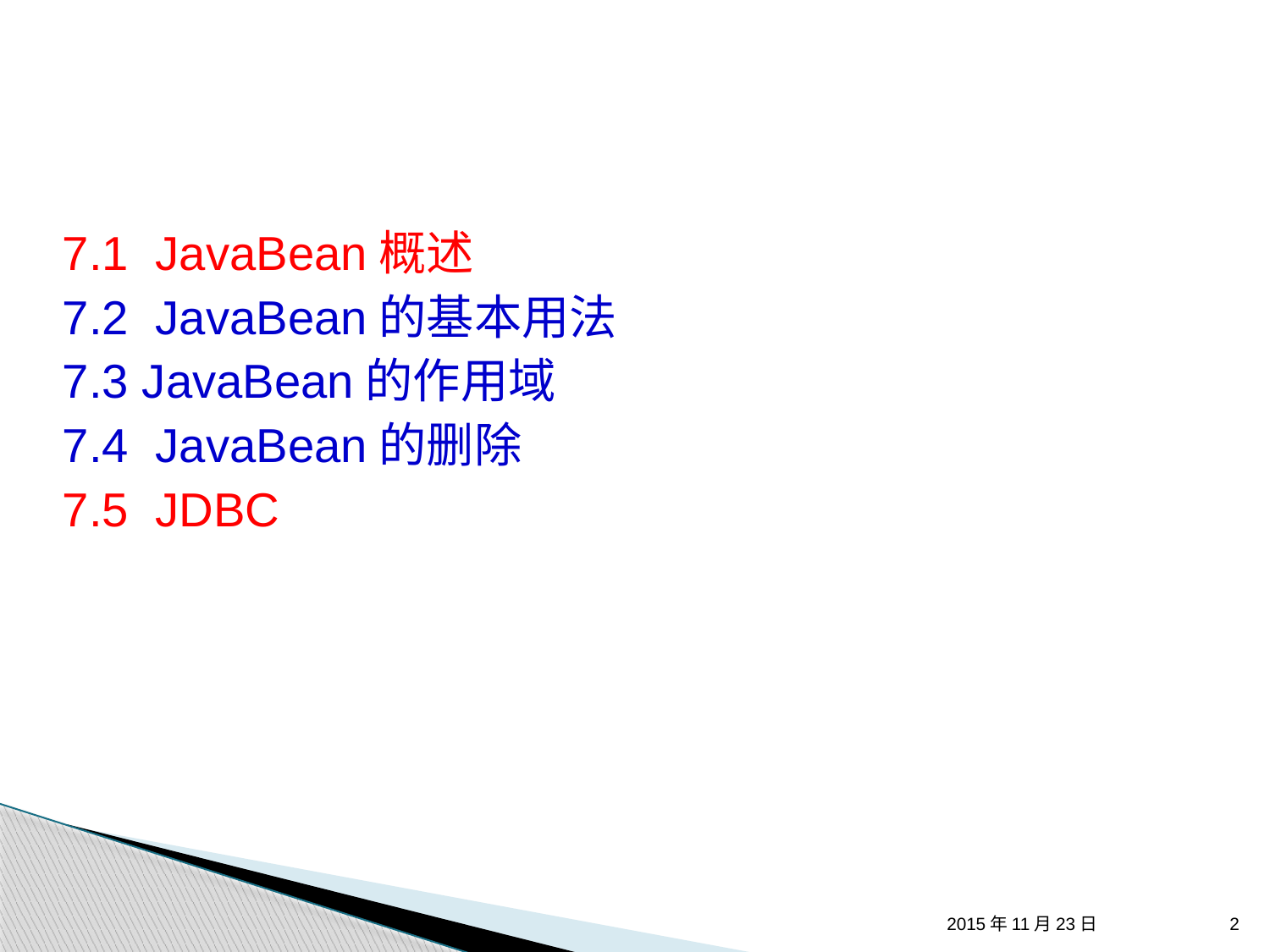

#
7.1  JavaBean概述
7.2  JavaBean的基本用法
7.3 JavaBean的作用域
7.4  JavaBean的删除
7.5  JDBC

2015年11月23日
2